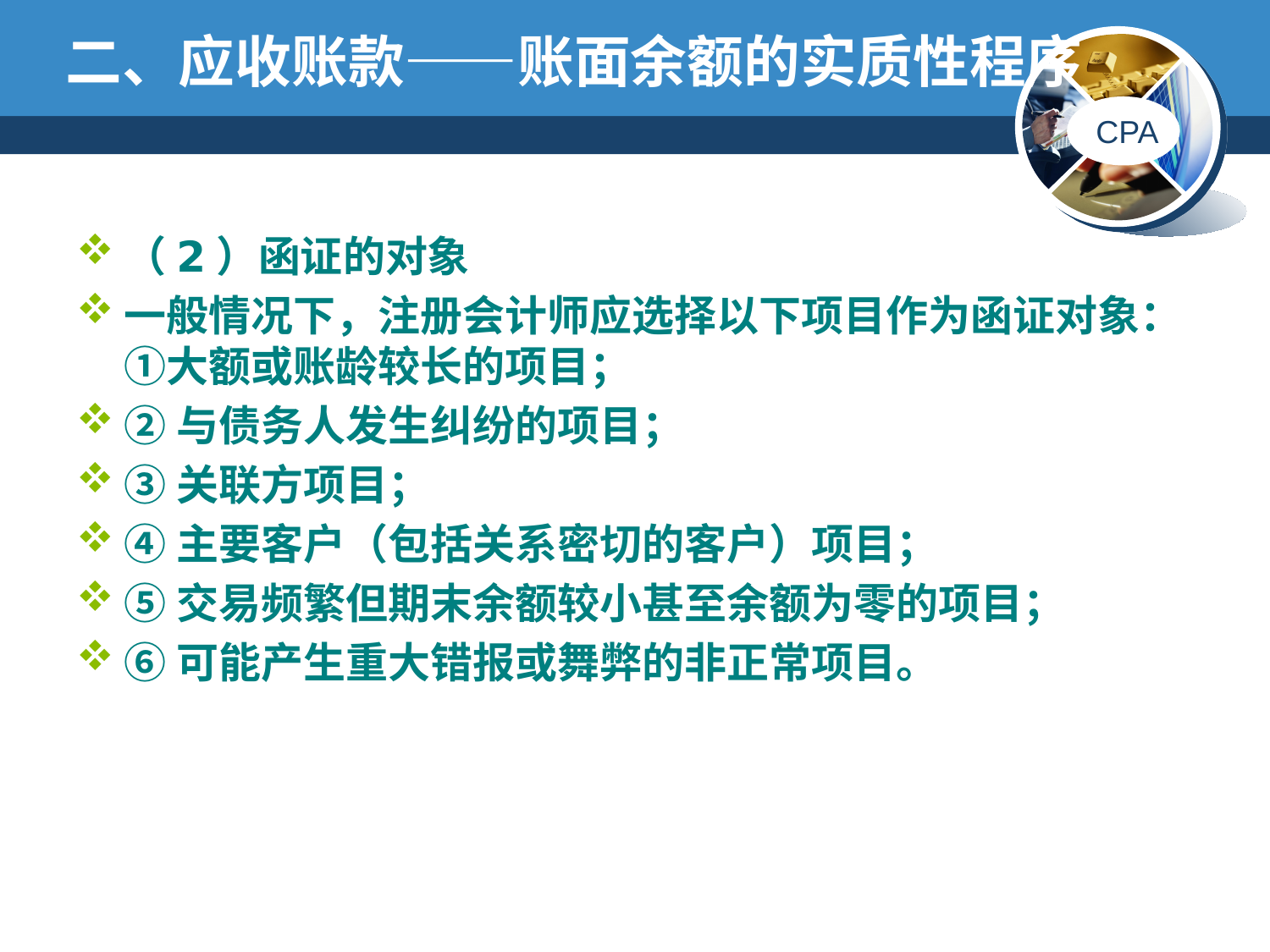

# 二、应收账款——账面余额的实质性程序

（2）函证的对象
一般情况下，注册会计师应选择以下项目作为函证对象：①大额或账龄较长的项目；
②与债务人发生纠纷的项目；
③关联方项目；
④主要客户（包括关系密切的客户）项目；
⑤交易频繁但期末余额较小甚至余额为零的项目；
⑥可能产生重大错报或舞弊的非正常项目。